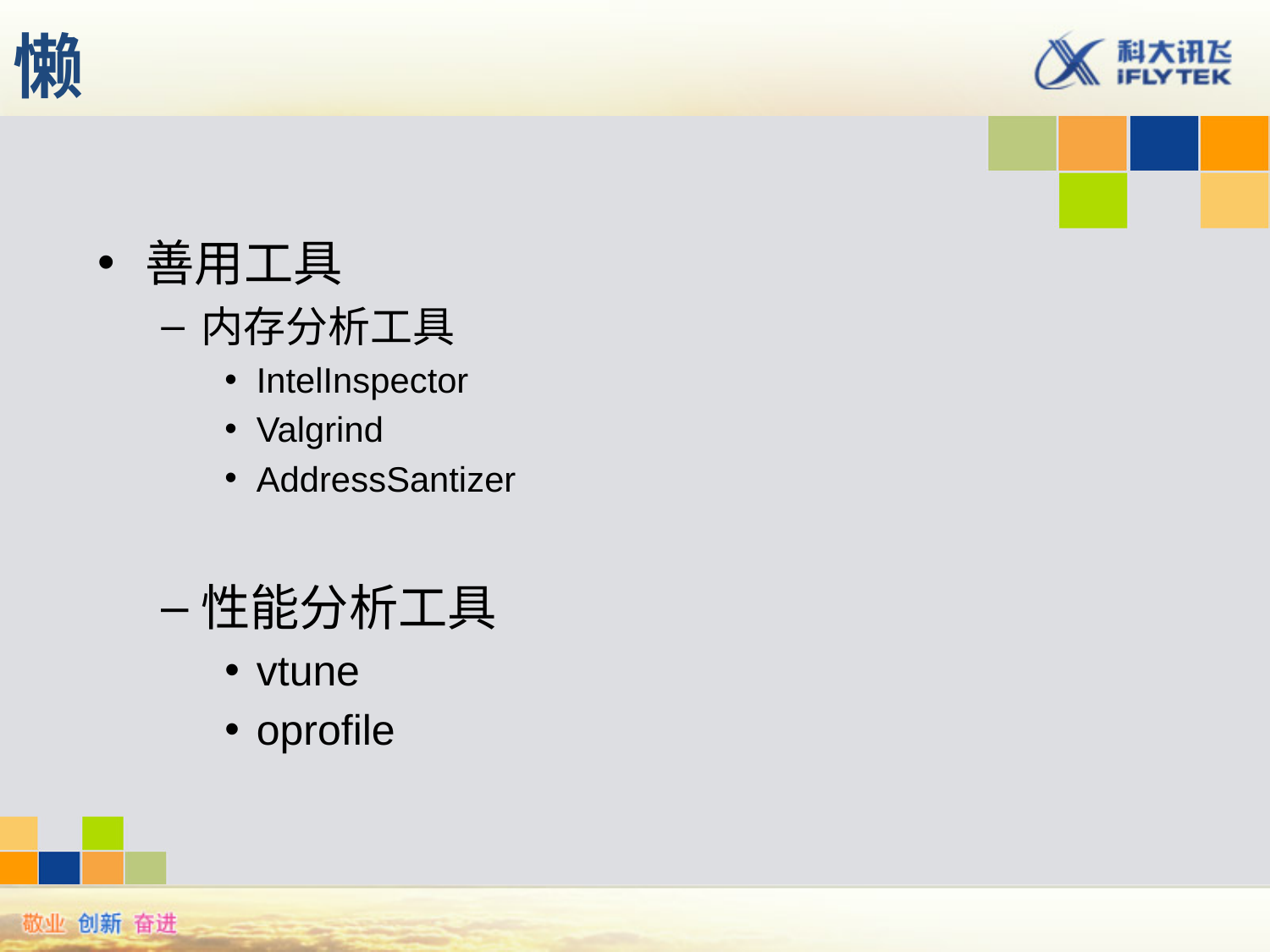

# 懒
善用工具
内存分析工具
IntelInspector
Valgrind
AddressSantizer

性能分析工具
vtune
oprofile